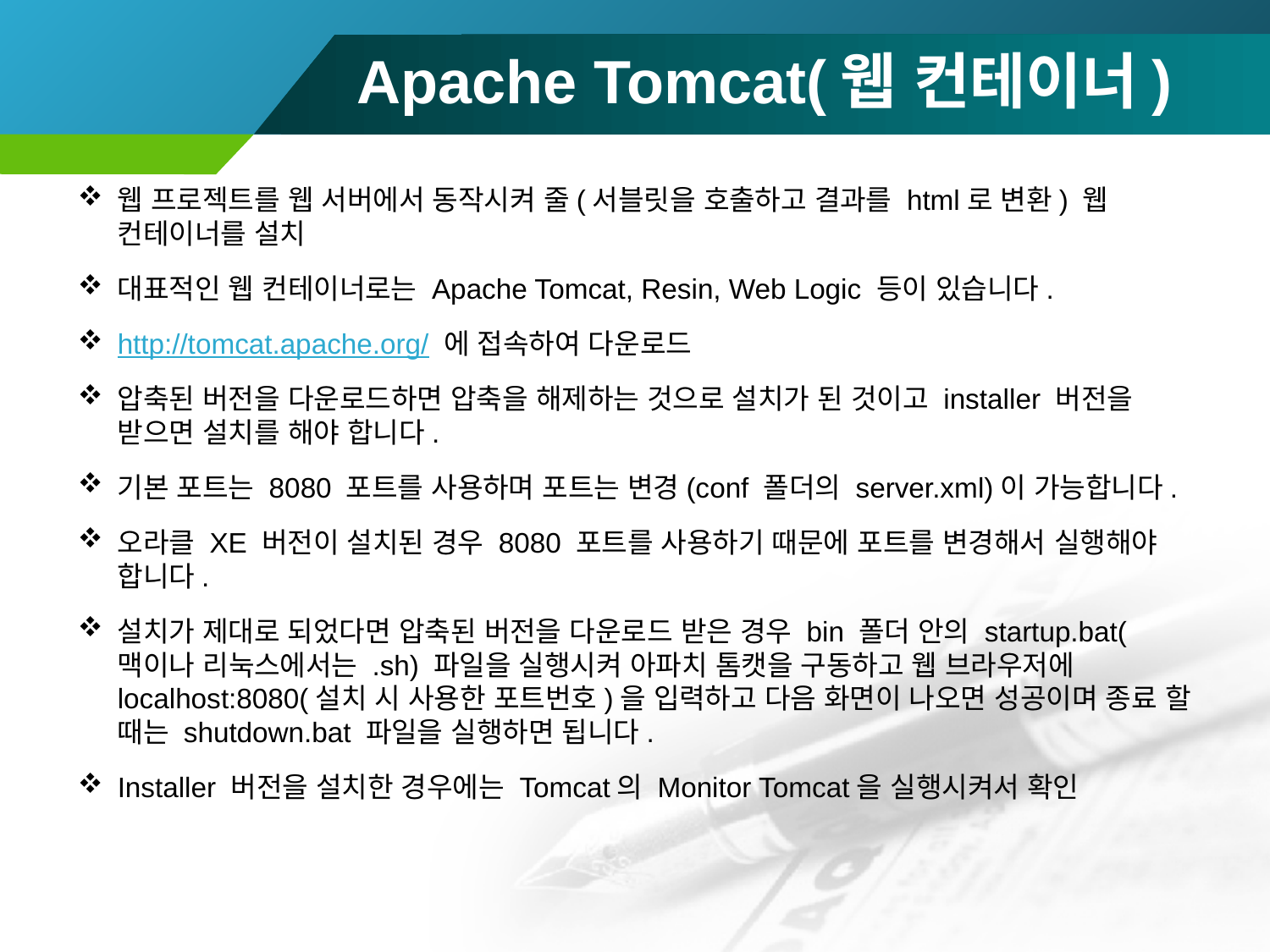

# Apache Tomcat(웹 컨테이너)
웹 프로젝트를 웹 서버에서 동작시켜 줄(서블릿을 호출하고 결과를 html로 변환) 웹 컨테이너를 설치
대표적인 웹 컨테이너로는 Apache Tomcat, Resin, Web Logic 등이 있습니다.
http://tomcat.apache.org/ 에 접속하여 다운로드
압축된 버전을 다운로드하면 압축을 해제하는 것으로 설치가 된 것이고 installer 버전을 받으면 설치를 해야 합니다.
기본 포트는 8080 포트를 사용하며 포트는 변경(conf 폴더의 server.xml)이 가능합니다.
오라클 XE 버전이 설치된 경우 8080 포트를 사용하기 때문에 포트를 변경해서 실행해야 합니다.
설치가 제대로 되었다면 압축된 버전을 다운로드 받은 경우 bin 폴더 안의 startup.bat(맥이나 리눅스에서는 .sh) 파일을 실행시켜 아파치 톰캣을 구동하고 웹 브라우저에 localhost:8080(설치 시 사용한 포트번호)을 입력하고 다음 화면이 나오면 성공이며 종료 할 때는 shutdown.bat 파일을 실행하면 됩니다.
Installer 버전을 설치한 경우에는 Tomcat의 Monitor Tomcat을 실행시켜서 확인